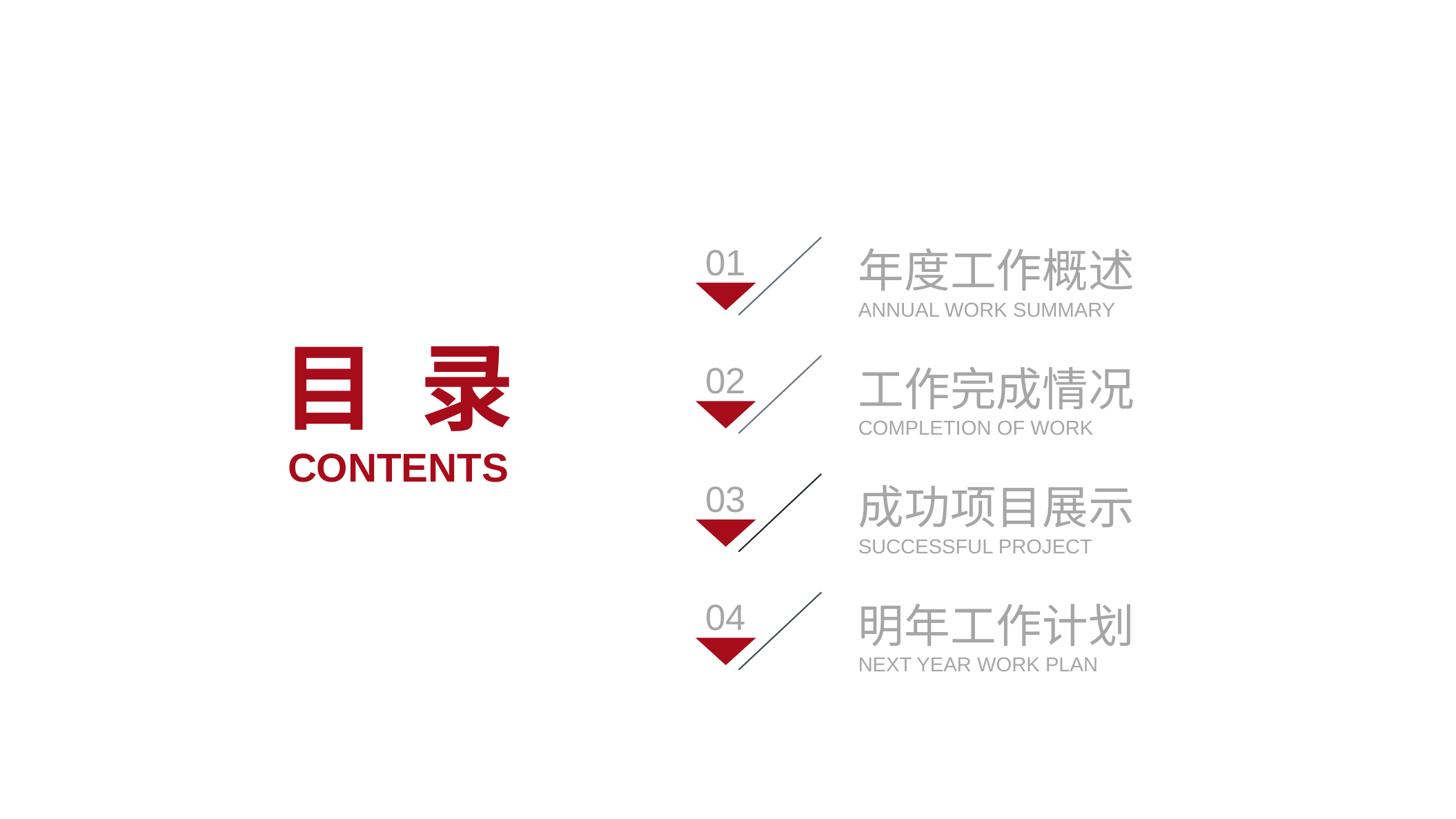

01

年度工作概述
ANNUAL WORK SUMMARY
目  录
02

工作完成情况
COMPLETION OF WORK
CONTENTS
03

成功项目展示
SUCCESSFUL PROJECT
04

明年工作计划
NEXT YEAR WORK PLAN